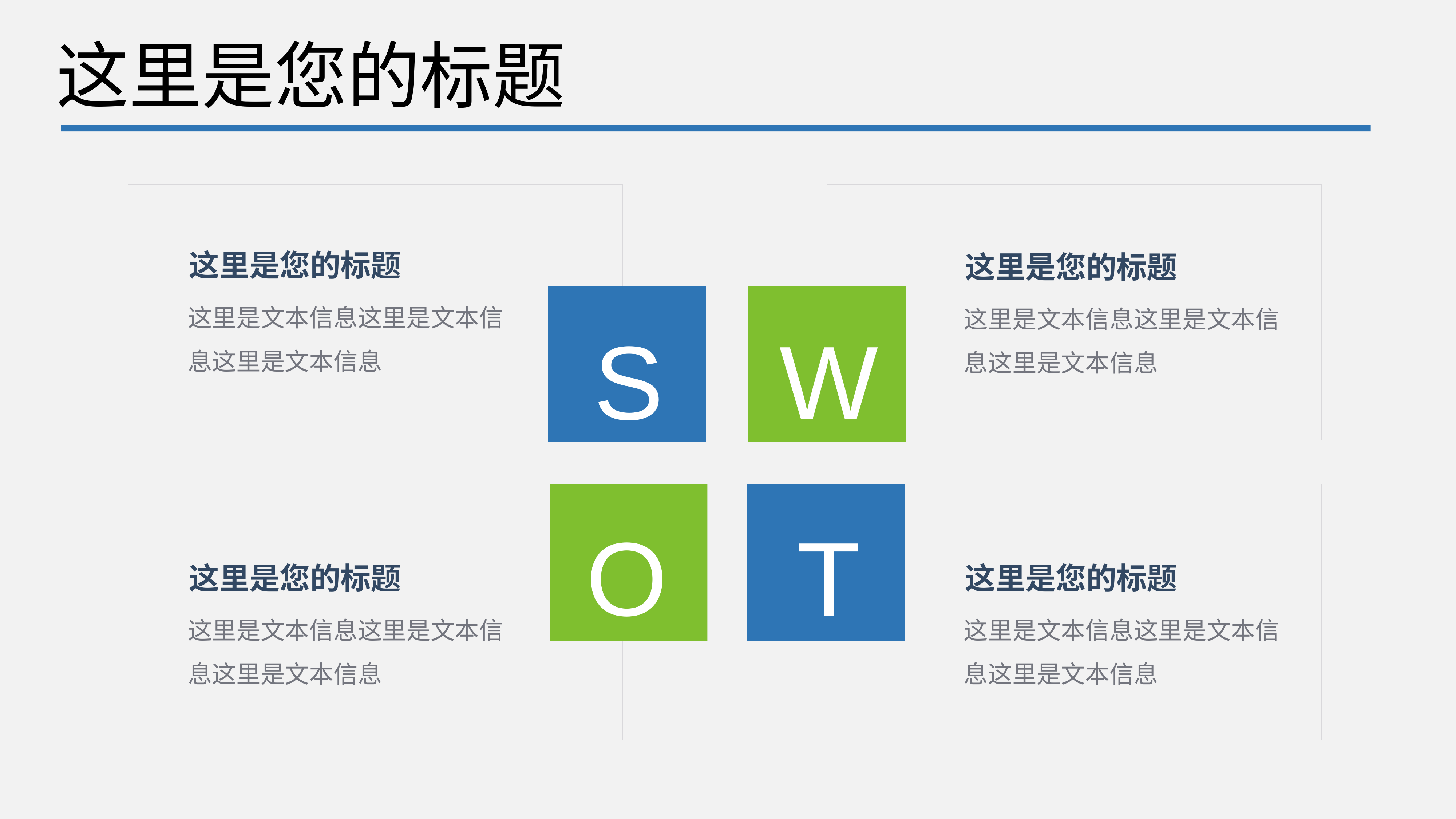

这里是您的标题

这里是您的标题
这里是您的标题
这里是文本信息这里是文本信息这里是文本信息

这里是文本信息这里是文本信息这里是文本信息

S
W

O
T
这里是您的标题
这里是您的标题
这里是文本信息这里是文本信息这里是文本信息

这里是文本信息这里是文本信息这里是文本信息